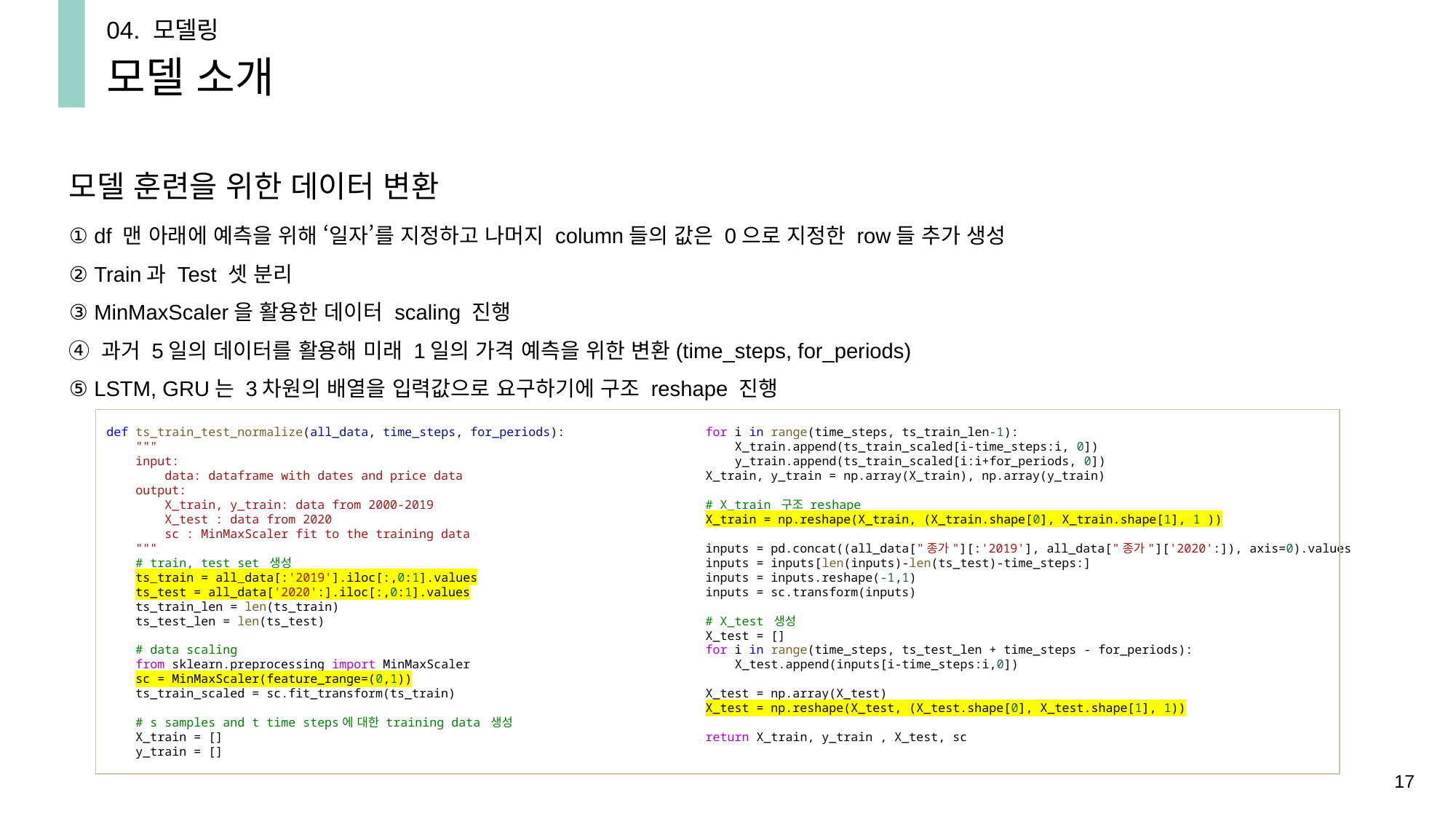

04. 모델링
모델 소개
모델 훈련을 위한 데이터 변환
① df 맨 아래에 예측을 위해 ‘일자’를 지정하고 나머지 column들의 값은 0으로 지정한 row들 추가 생성
② Train과 Test 셋 분리
③ MinMaxScaler을 활용한 데이터 scaling 진행
④ 과거 5일의 데이터를 활용해 미래 1일의 가격 예측을 위한 변환(time_steps, for_periods)
⑤ LSTM, GRU는 3차원의 배열을 입력값으로 요구하기에 구조 reshape 진행

def ts_train_test_normalize(all_data, time_steps, for_periods):
    """
    input:
        data: dataframe with dates and price data
    output:
        X_train, y_train: data from 2000-2019
        X_test : data from 2020
        sc : MinMaxScaler fit to the training data
    """
    # train, test set 생성
    ts_train = all_data[:'2019'].iloc[:,0:1].values
    ts_test = all_data['2020':].iloc[:,0:1].values
    ts_train_len = len(ts_train)
    ts_test_len = len(ts_test)
    # data scaling
    from sklearn.preprocessing import MinMaxScaler
    sc = MinMaxScaler(feature_range=(0,1))
    ts_train_scaled = sc.fit_transform(ts_train)

    # s samples and t time steps에 대한 training data 생성
    X_train = []
    y_train = []
    for i in range(time_steps, ts_train_len-1):
        X_train.append(ts_train_scaled[i-time_steps:i, 0])
        y_train.append(ts_train_scaled[i:i+for_periods, 0])
    X_train, y_train = np.array(X_train), np.array(y_train)
    # X_train 구조 reshape
    X_train = np.reshape(X_train, (X_train.shape[0], X_train.shape[1], 1 ))
    inputs = pd.concat((all_data["종가"][:'2019'], all_data["종가"]['2020':]), axis=0).values
    inputs = inputs[len(inputs)-len(ts_test)-time_steps:]
    inputs = inputs.reshape(-1,1)
    inputs = sc.transform(inputs)
    # X_test 생성
    X_test = []
    for i in range(time_steps, ts_test_len + time_steps - for_periods):
        X_test.append(inputs[i-time_steps:i,0])
    X_test = np.array(X_test)
    X_test = np.reshape(X_test, (X_test.shape[0], X_test.shape[1], 1))
    return X_train, y_train , X_test, sc
17